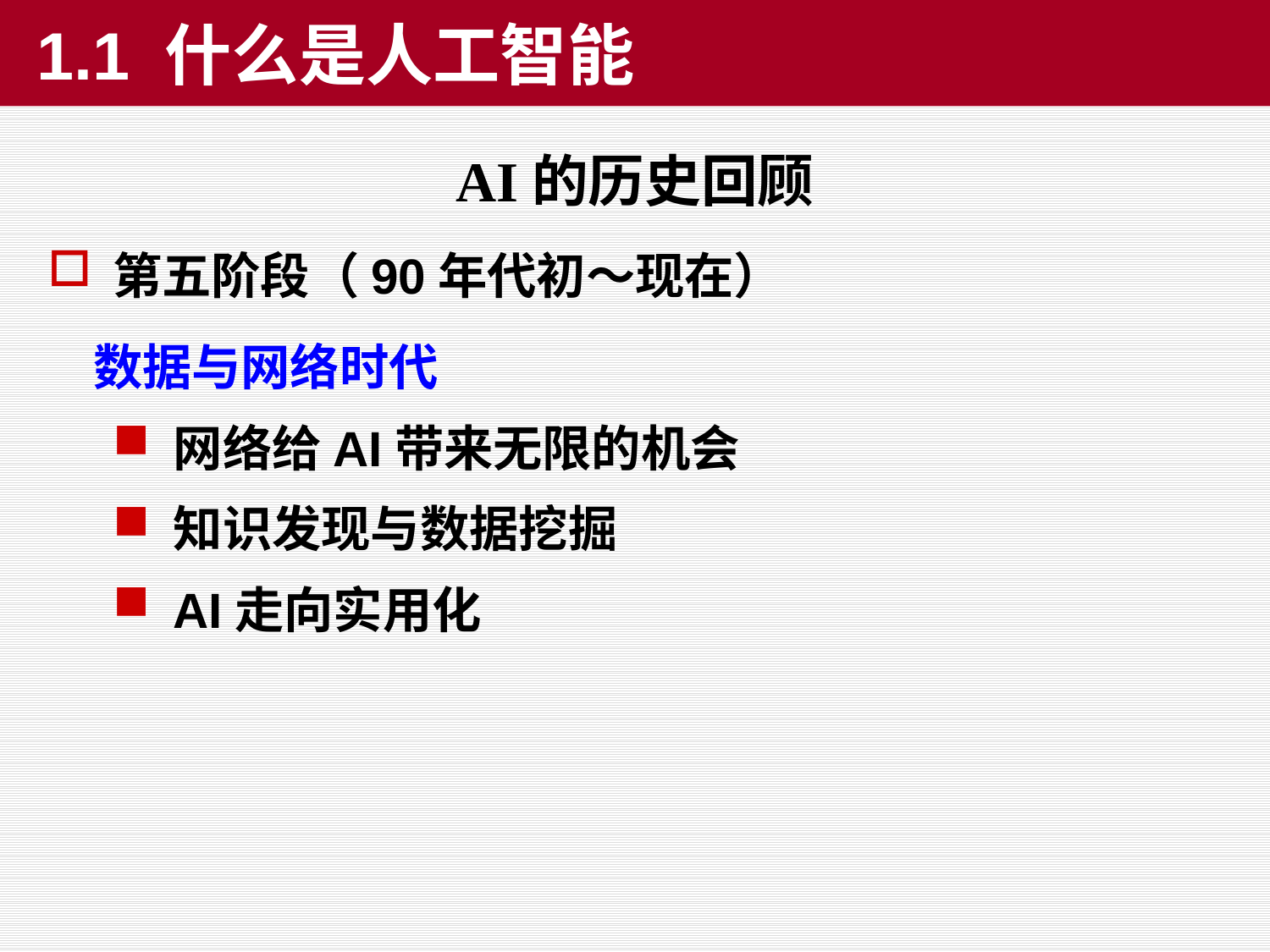

1.1 什么是人工智能
AI的历史回顾
第五阶段（90年代初～现在）
   数据与网络时代
网络给AI带来无限的机会
知识发现与数据挖掘
AI走向实用化